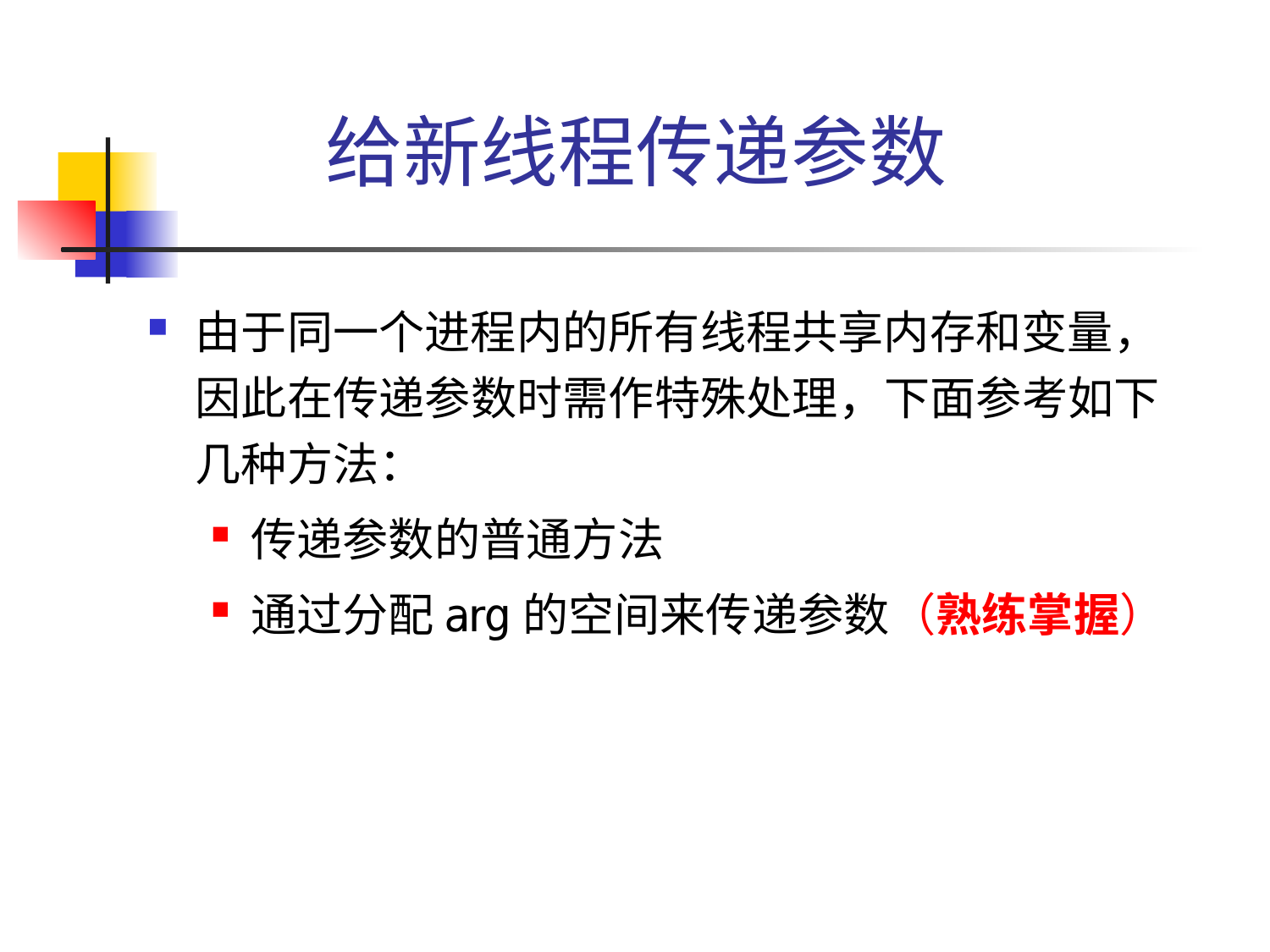

# 给新线程传递参数
由于同一个进程内的所有线程共享内存和变量，因此在传递参数时需作特殊处理，下面参考如下几种方法：
传递参数的普通方法
通过分配arg的空间来传递参数（熟练掌握）